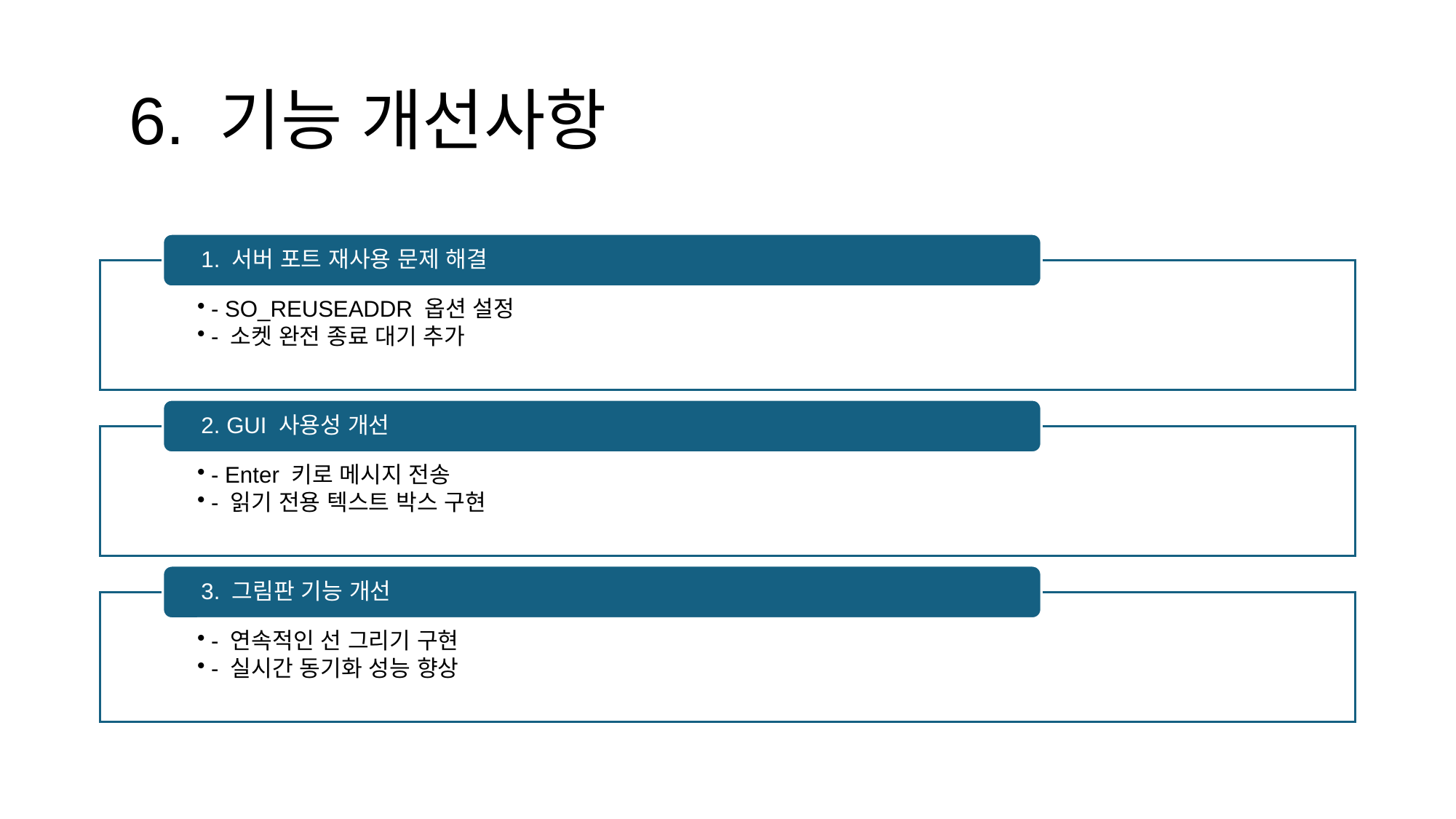

# 6. 기능 개선사항
- SO_REUSEADDR 옵션 설정
- 소켓 완전 종료 대기 추가
1. 서버 포트 재사용 문제 해결
- Enter 키로 메시지 전송
- 읽기 전용 텍스트 박스 구현
2. GUI 사용성 개선
- 연속적인 선 그리기 구현
- 실시간 동기화 성능 향상
3. 그림판 기능 개선